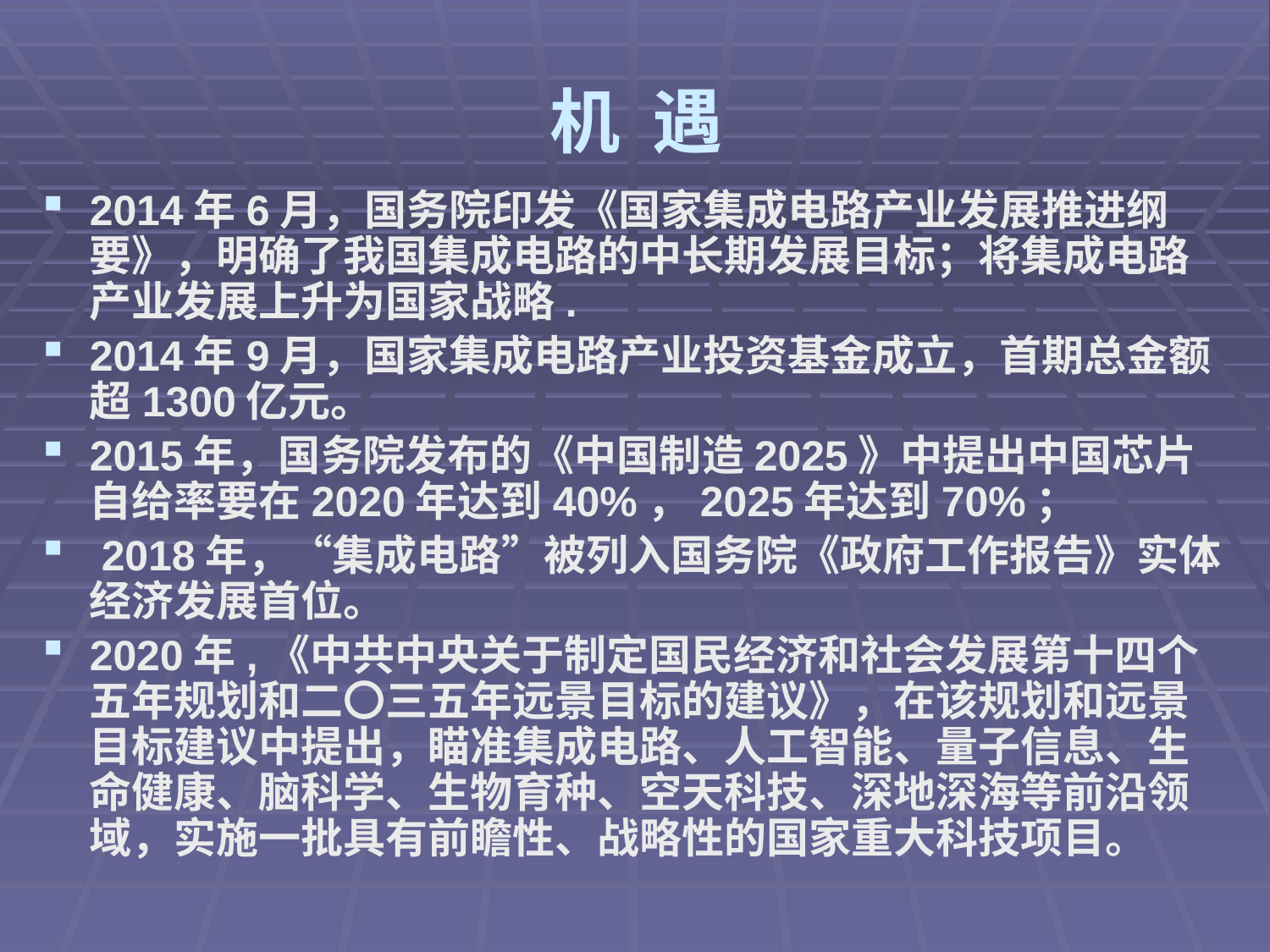

# 机  遇

2014年6月，国务院印发《国家集成电路产业发展推进纲要》，明确了我国集成电路的中长期发展目标；将集成电路产业发展上升为国家战略.
2014年9月，国家集成电路产业投资基金成立，首期总金额超1300亿元。
2015年，国务院发布的《中国制造2025》中提出中国芯片自给率要在2020年达到40%，2025年达到70%；
 2018年，“集成电路”被列入国务院《政府工作报告》实体经济发展首位。
2020年,《中共中央关于制定国民经济和社会发展第十四个五年规划和二〇三五年远景目标的建议》，在该规划和远景目标建议中提出，瞄准集成电路、人工智能、量子信息、生命健康、脑科学、生物育种、空天科技、深地深海等前沿领域，实施一批具有前瞻性、战略性的国家重大科技项目。